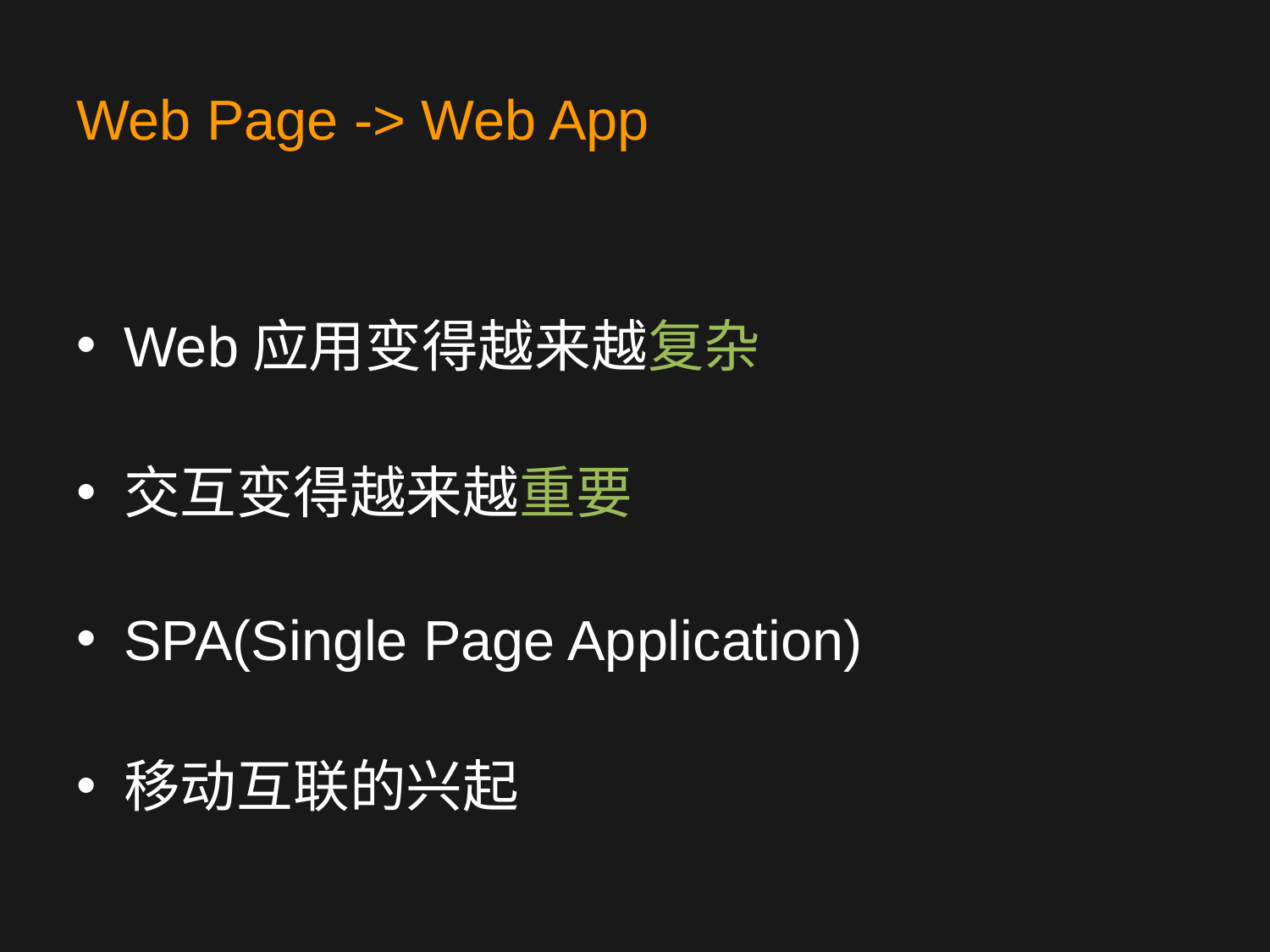

# Web Page -> Web App
Web应用变得越来越复杂
交互变得越来越重要
SPA(Single Page Application)
移动互联的兴起